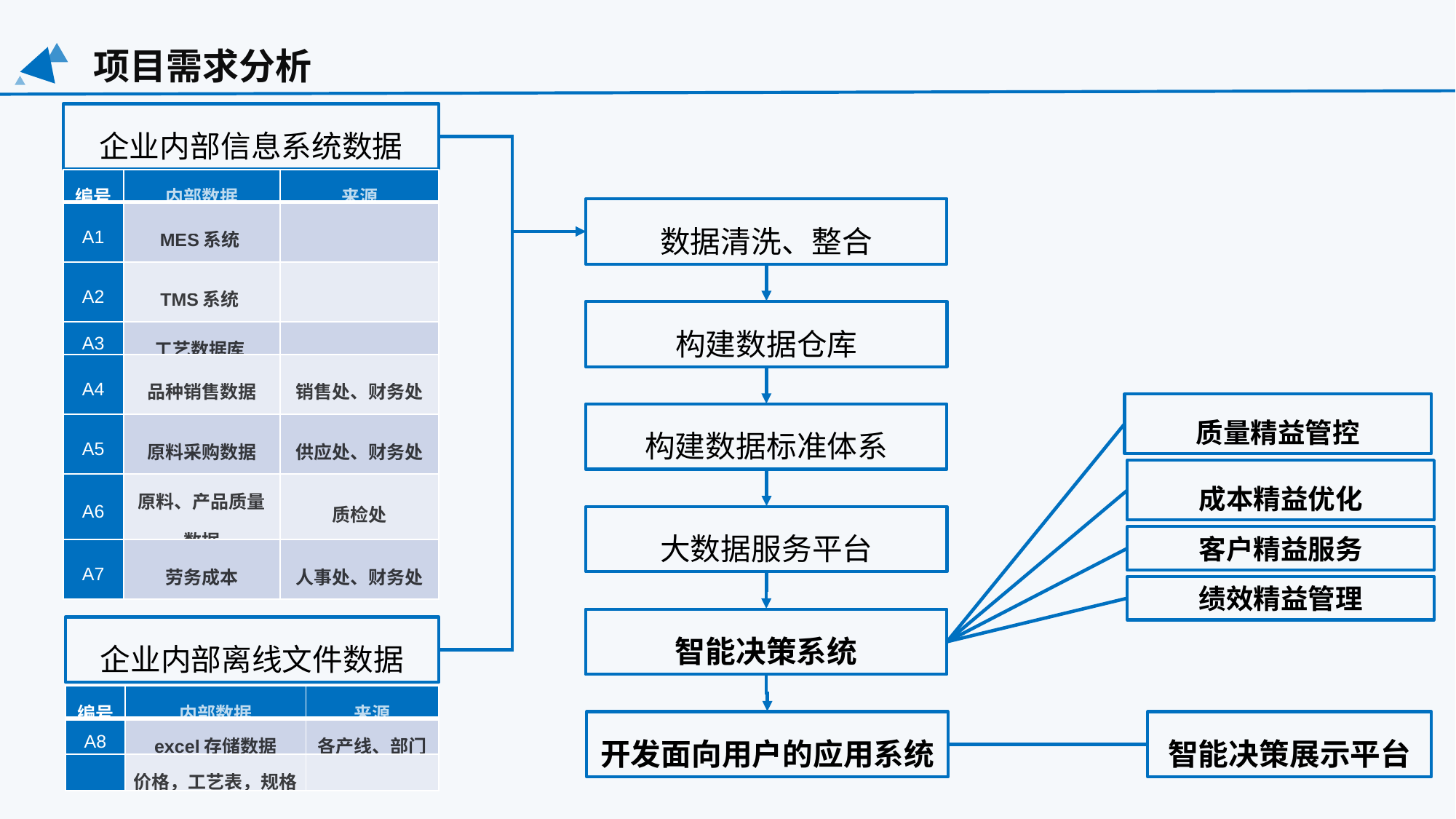

项目需求分析

企业内部信息系统数据
| 编号 | 内部数据 | 来源 |
| --- | --- | --- |
| A1 | MES系统 |  |
| A2 | TMS系统 |  |
| A3 | 工艺数据库 |  |
| A4 | 品种销售数据 | 销售处、财务处 |
| A5 | 原料采购数据 | 供应处、财务处 |
| A6 | 原料、产品质量数据 | 质检处 |
| A7 | 劳务成本 | 人事处、财务处 |
数据清洗、整合
构建数据仓库
构建数据标准体系
大数据服务平台
开发面向用户的应用系统
智能决策系统
质量精益管控
成本精益优化
客户精益服务
绩效精益管理
企业内部离线文件数据
| 编号 | 内部数据 | 来源 |
| --- | --- | --- |
| A8 | excel存储数据 | 各产线、部门 |
|  | 价格，工艺表，规格 |  |
智能决策展示平台